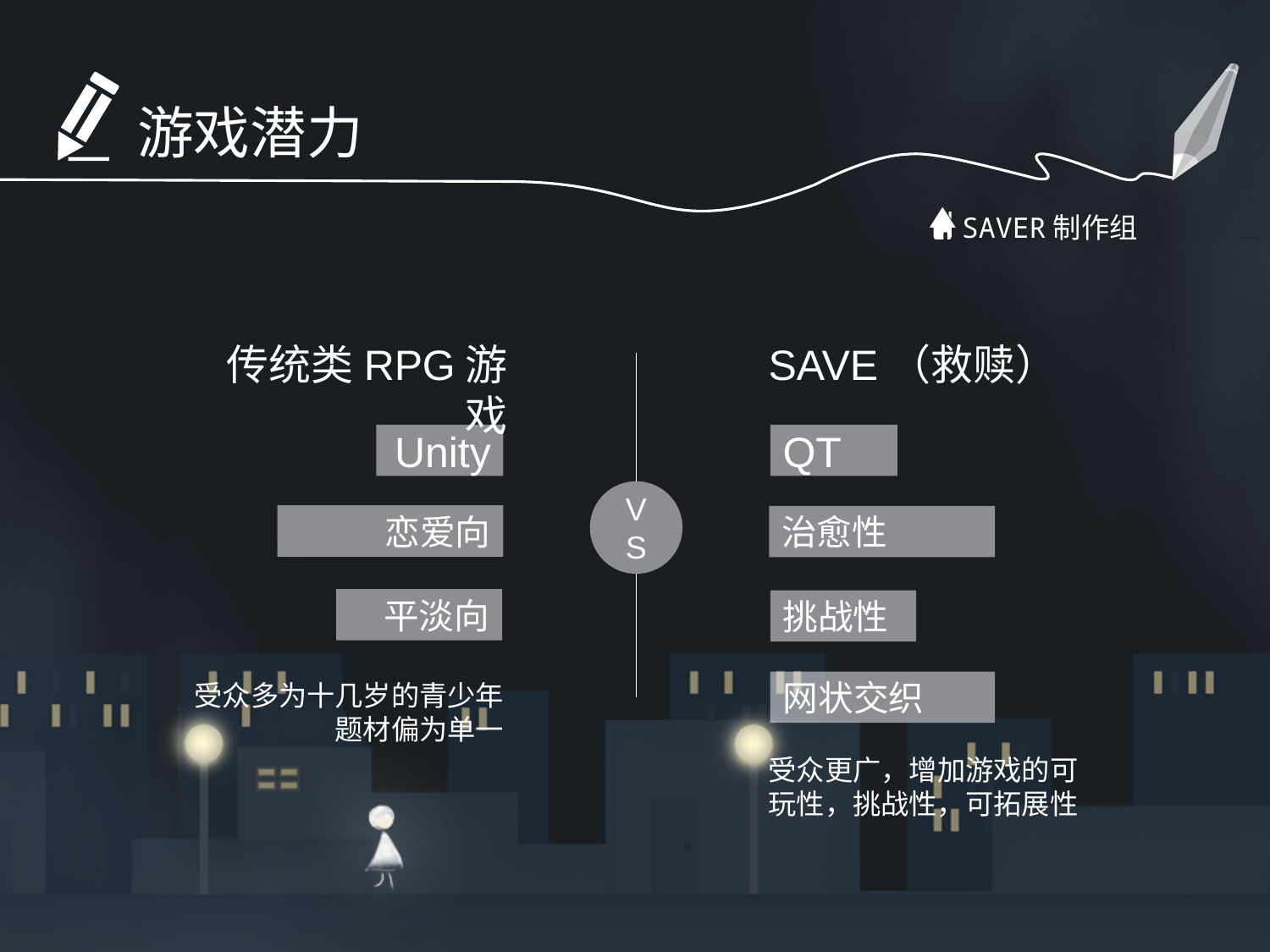

游戏潜力

SAVER制作组

传统类RPG游戏
SAVE（救赎）

Unity
QT
VS
恋爱向
治愈性
平淡向
挑战性
受众多为十几岁的青少年
题材偏为单一
网状交织
受众更广，增加游戏的可玩性，挑战性，可拓展性